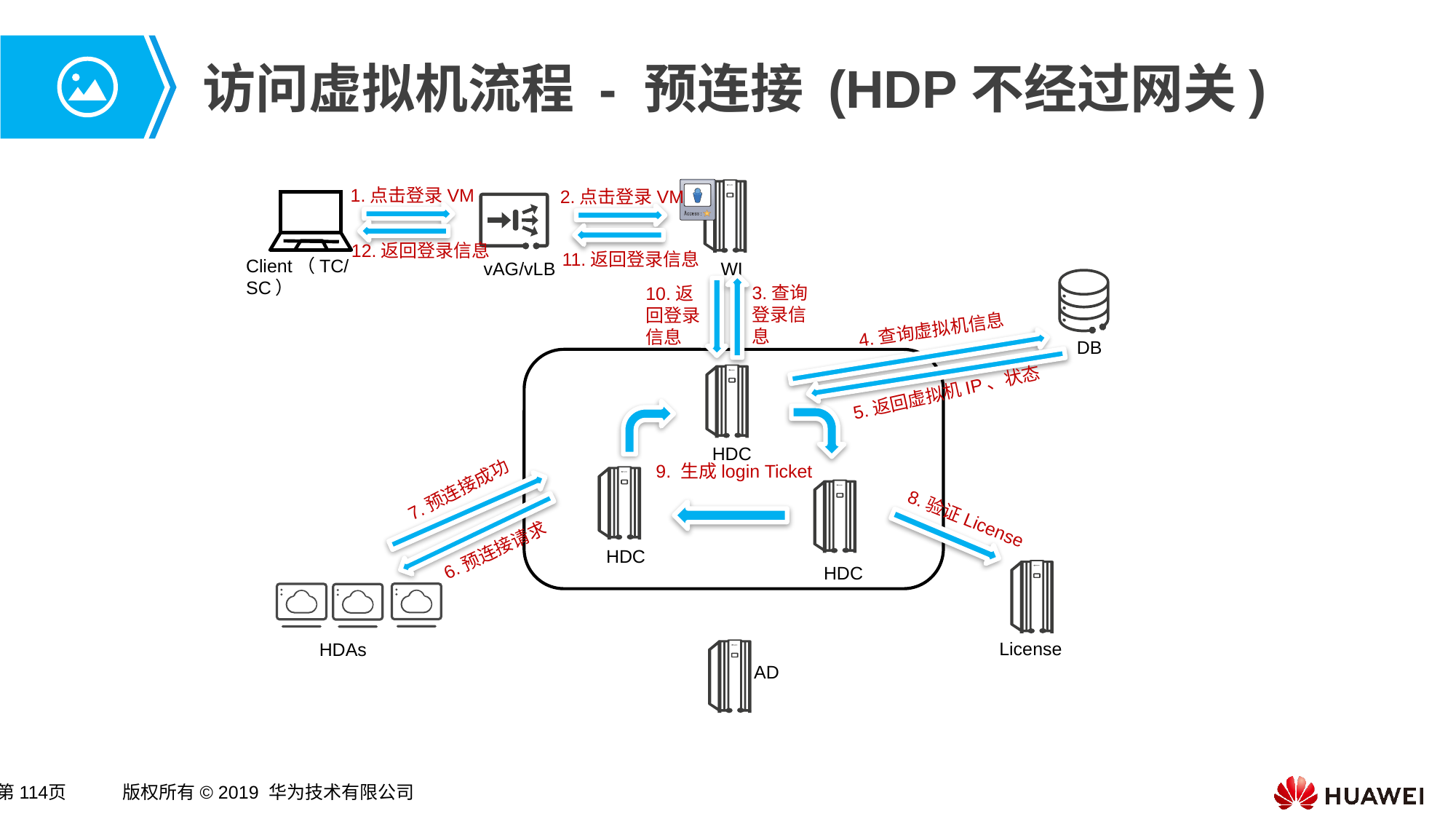

# 访问虚拟机流程 - 预连接 (HDP不经过网关)
1.点击登录VM

2.点击登录VM

12.返回登录信息
11.返回登录信息
Client（TC/SC）
vAG/vLB
WI

3.查询登录信息
10.返回登录信息

4.查询虚拟机信息
DB

5.返回虚拟机IP、状态

HDC
9. 生成login Ticket
7.预连接成功

8.验证License

6.预连接请求

HDC
HDC

License
HDAs

AD